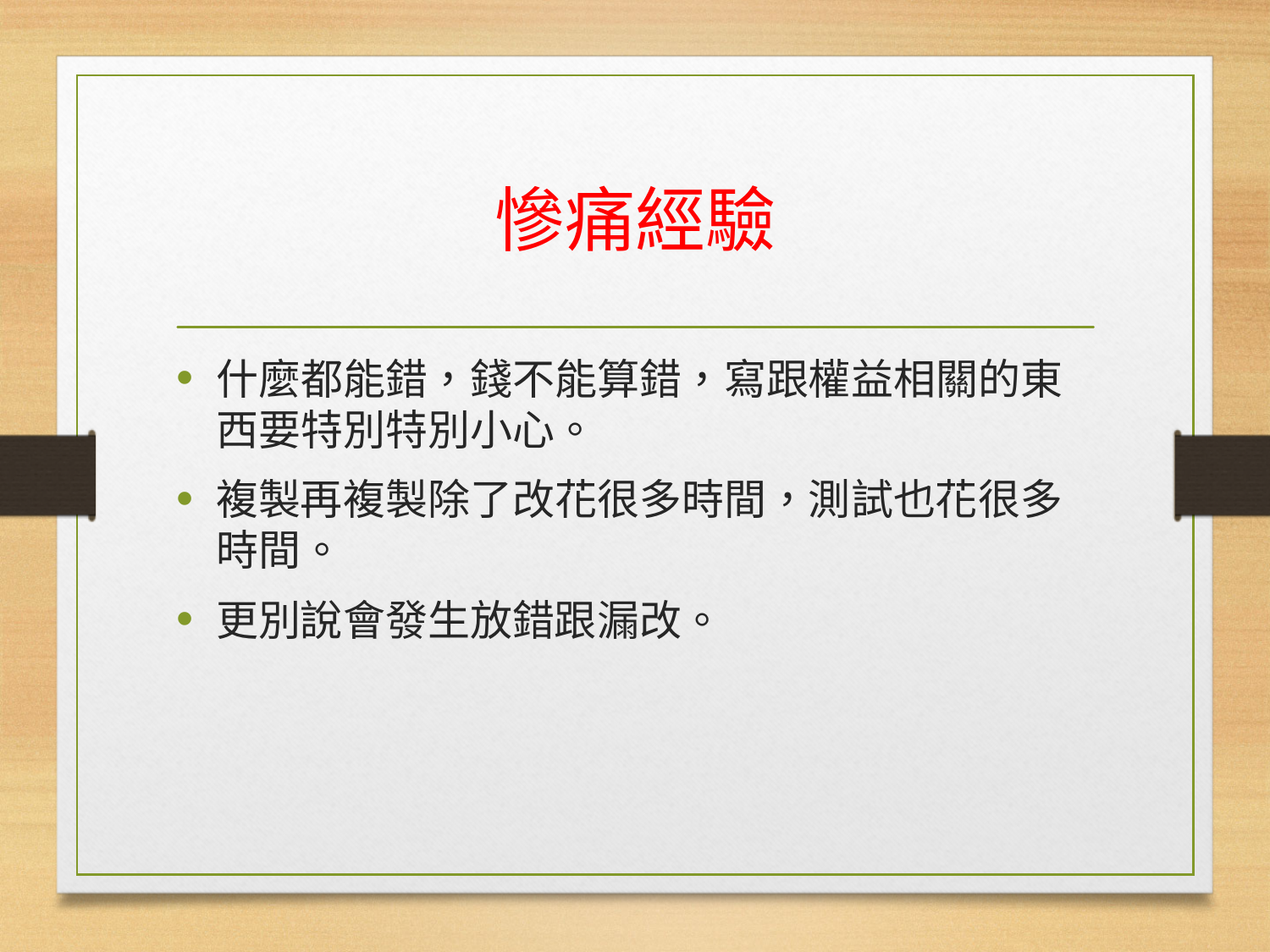

# 慘痛經驗
什麼都能錯，錢不能算錯，寫跟權益相關的東西要特別特別小心。
複製再複製除了改花很多時間，測試也花很多時間。
更別說會發生放錯跟漏改。